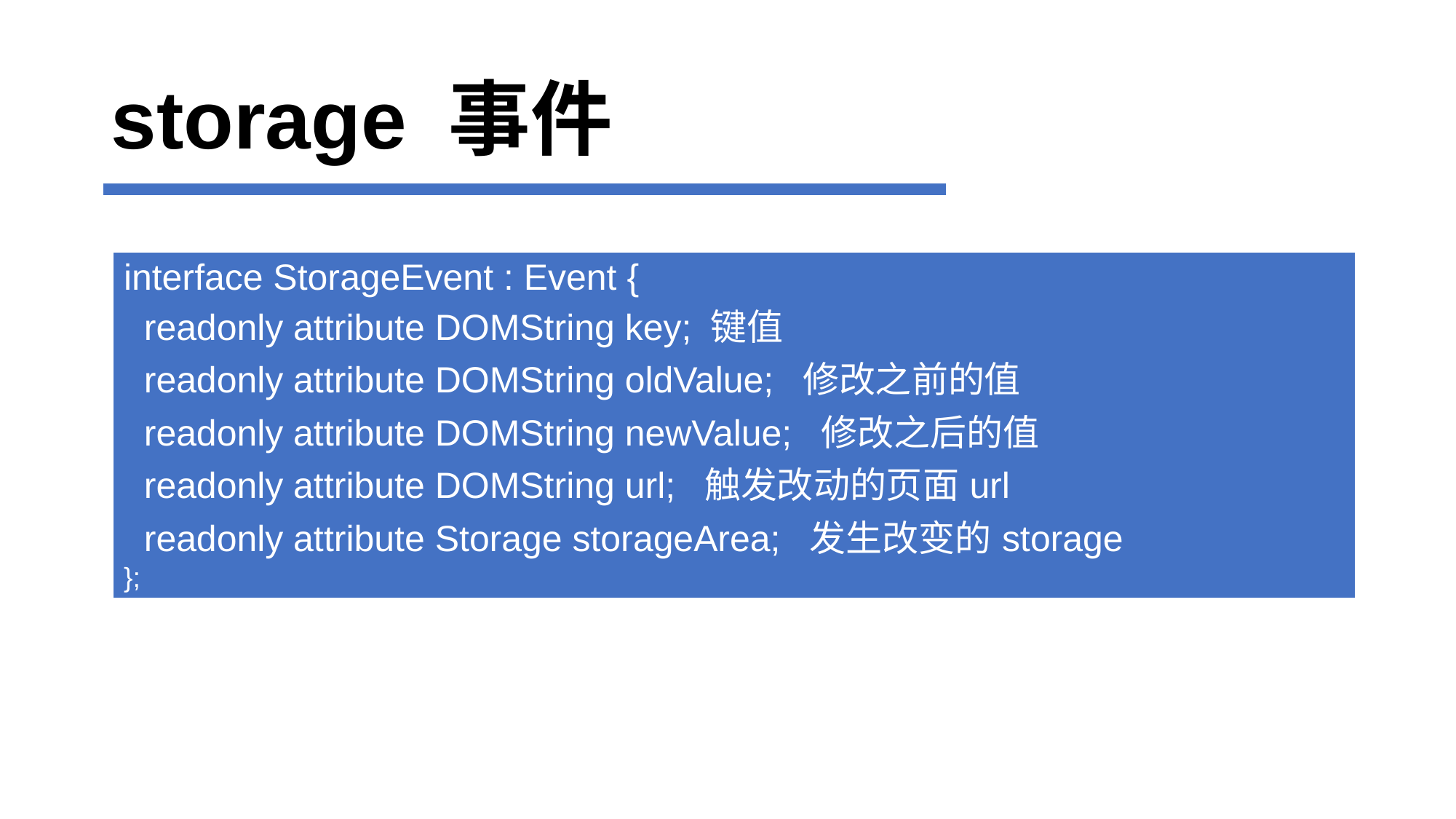

# storage 事件
| interface StorageEvent : Event { readonly attribute DOMString key; 键值 readonly attribute DOMString oldValue; 修改之前的值 readonly attribute DOMString newValue; 修改之后的值 readonly attribute DOMString url; 触发改动的页面url readonly attribute Storage storageArea; 发生改变的storage }; |
| --- |